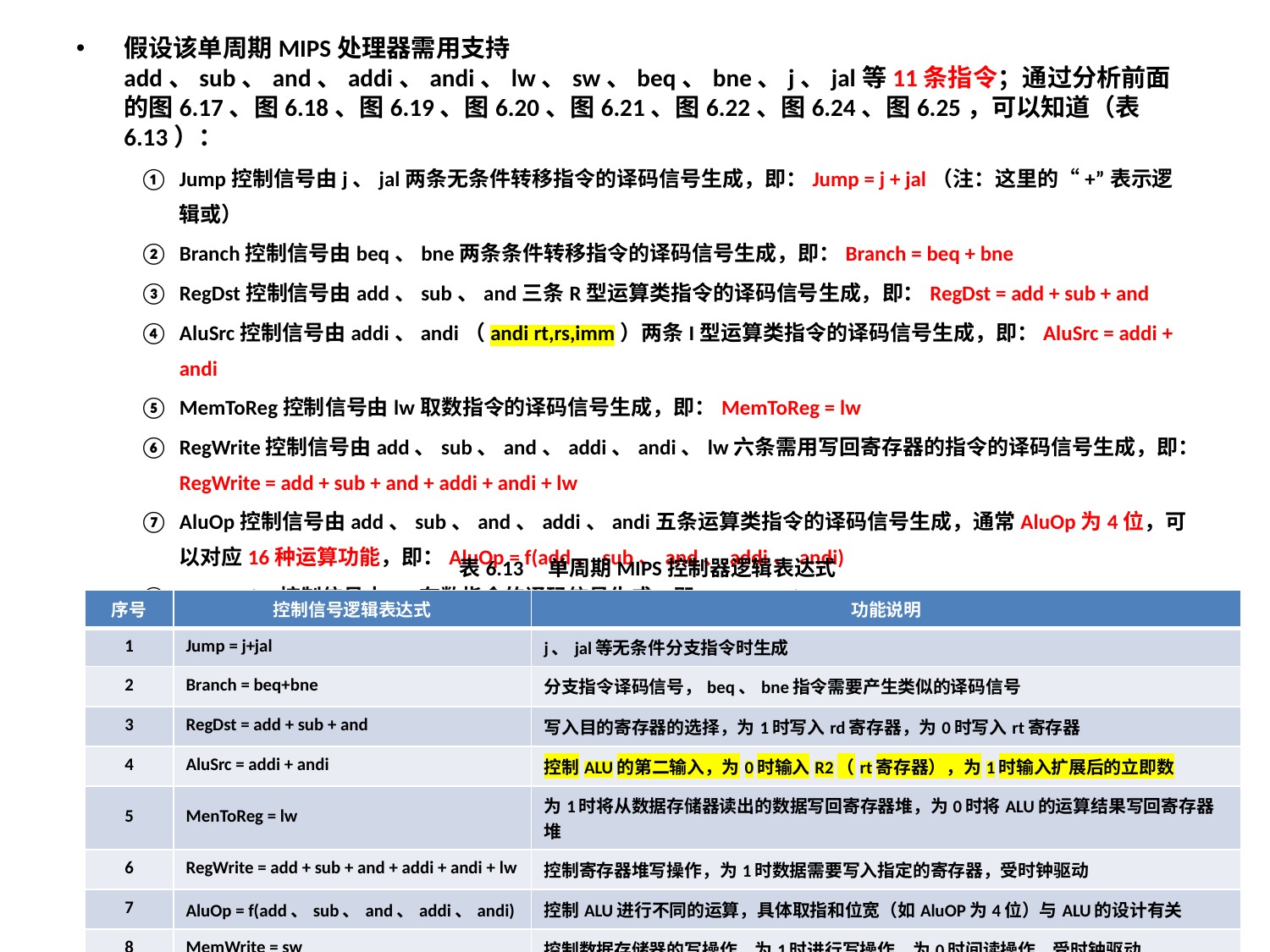

假设该单周期MIPS处理器需用支持add、sub、and、addi、andi、lw、sw、beq、bne、j、jal等11条指令；通过分析前面的图6.17、图6.18、图6.19、图6.20、图6.21、图6.22、图6.24、图6.25，可以知道（表6.13）：
Jump控制信号由j、jal两条无条件转移指令的译码信号生成，即：Jump = j + jal（注：这里的“+”表示逻辑或）
Branch控制信号由beq、bne两条条件转移指令的译码信号生成，即：Branch = beq + bne
RegDst控制信号由add、sub、and三条R型运算类指令的译码信号生成，即：RegDst = add + sub + and
AluSrc控制信号由addi、andi（andi rt,rs,imm）两条I型运算类指令的译码信号生成，即：AluSrc = addi + andi
MemToReg控制信号由lw取数指令的译码信号生成，即：MemToReg = lw
RegWrite控制信号由add、sub、and、addi、andi、lw六条需用写回寄存器的指令的译码信号生成，即：RegWrite = add + sub + and + addi + andi + lw
AluOp控制信号由add、sub、and、addi、andi五条运算类指令的译码信号生成，通常AluOp为4位，可以对应16种运算功能，即：AluOp = f(add、sub、and、addi、andi)
MemWrite控制信号由sw存数指令的译码信号生成，即：MemWrite = sw

表6.13    单周期MIPS控制器逻辑表达式
| 序号 | 控制信号逻辑表达式 | 功能说明 |
| --- | --- | --- |
| 1 | Jump = j+jal | j、jal等无条件分支指令时生成 |
| 2 | Branch = beq+bne | 分支指令译码信号，beq、bne指令需要产生类似的译码信号 |
| 3 | RegDst = add + sub + and | 写入目的寄存器的选择，为1时写入rd寄存器，为0时写入rt寄存器 |
| 4 | AluSrc = addi + andi | 控制ALU的第二输入，为0时输入R2（rt寄存器），为1时输入扩展后的立即数 |
| 5 | MenToReg = lw | 为1时将从数据存储器读出的数据写回寄存器堆，为0时将ALU的运算结果写回寄存器堆 |
| 6 | RegWrite = add + sub + and + addi + andi + lw | 控制寄存器堆写操作，为1时数据需要写入指定的寄存器，受时钟驱动 |
| 7 | AluOp = f(add、sub、and、addi、andi) | 控制ALU进行不同的运算，具体取指和位宽（如AluOP为4位）与ALU的设计有关 |
| 8 | MemWrite = sw | 控制数据存储器的写操作，为1时进行写操作，为0时间读操作，受时钟驱动 |